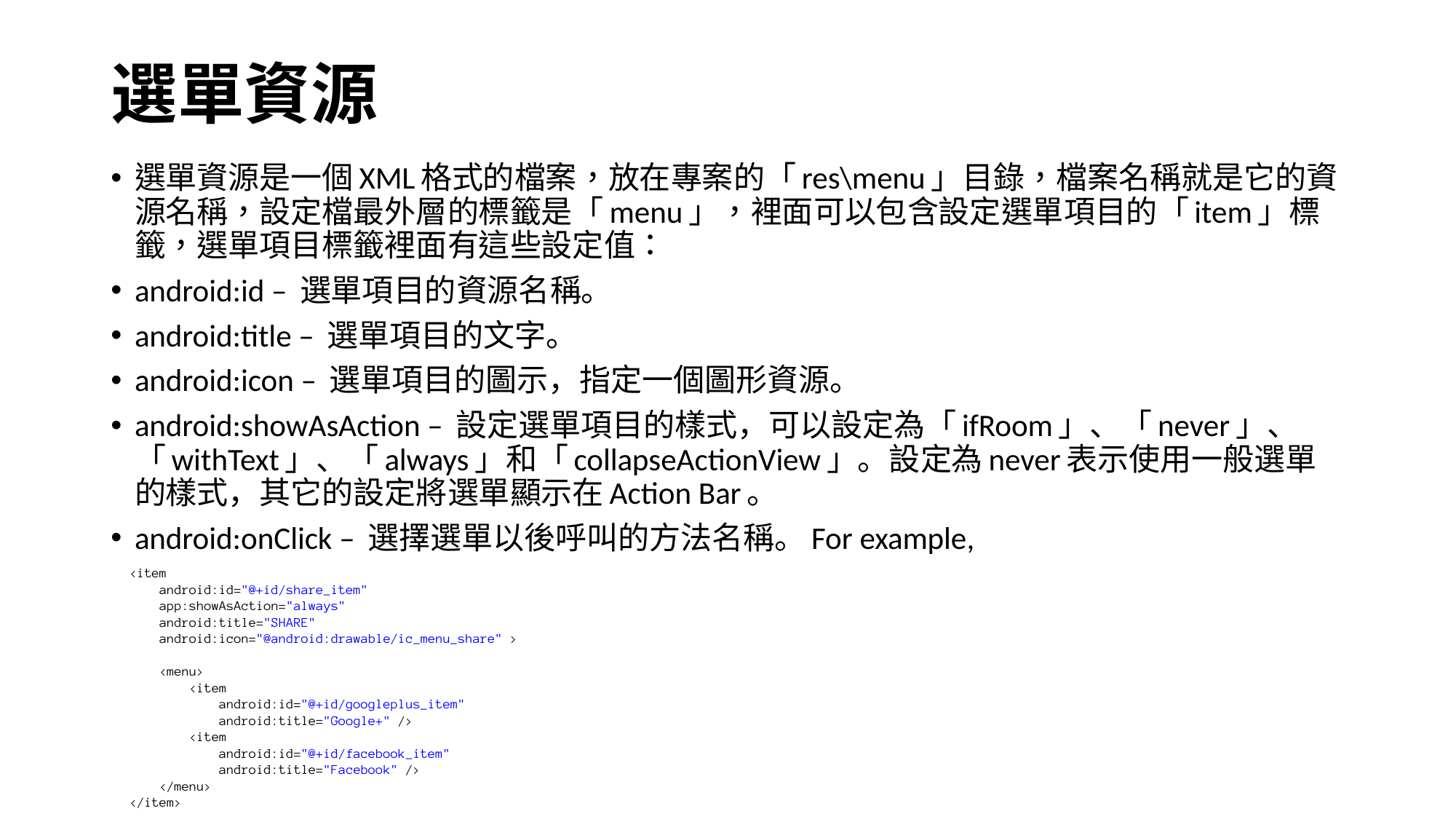

# 選單資源
選單資源是一個XML格式的檔案，放在專案的「res\menu」目錄，檔案名稱就是它的資源名稱，設定檔最外層的標籤是「menu」，裡面可以包含設定選單項目的「item」標籤，選單項目標籤裡面有這些設定值：
android:id – 選單項目的資源名稱。
android:title – 選單項目的文字。
android:icon – 選單項目的圖示，指定一個圖形資源。
android:showAsAction – 設定選單項目的樣式，可以設定為「ifRoom」、「never」、「withText」、「always」和「collapseActionView」。設定為never表示使用一般選單的樣式，其它的設定將選單顯示在Action Bar。
android:onClick – 選擇選單以後呼叫的方法名稱。For example,

    <item
        android:id="@+id/share_item"
        app:showAsAction="always"
        android:title="SHARE"
        android:icon="@android:drawable/ic_menu_share" >

        <menu>
            <item
                android:id="@+id/googleplus_item"
                android:title="Google+" />
            <item
                android:id="@+id/facebook_item"
                android:title="Facebook" />
        </menu>
    </item>